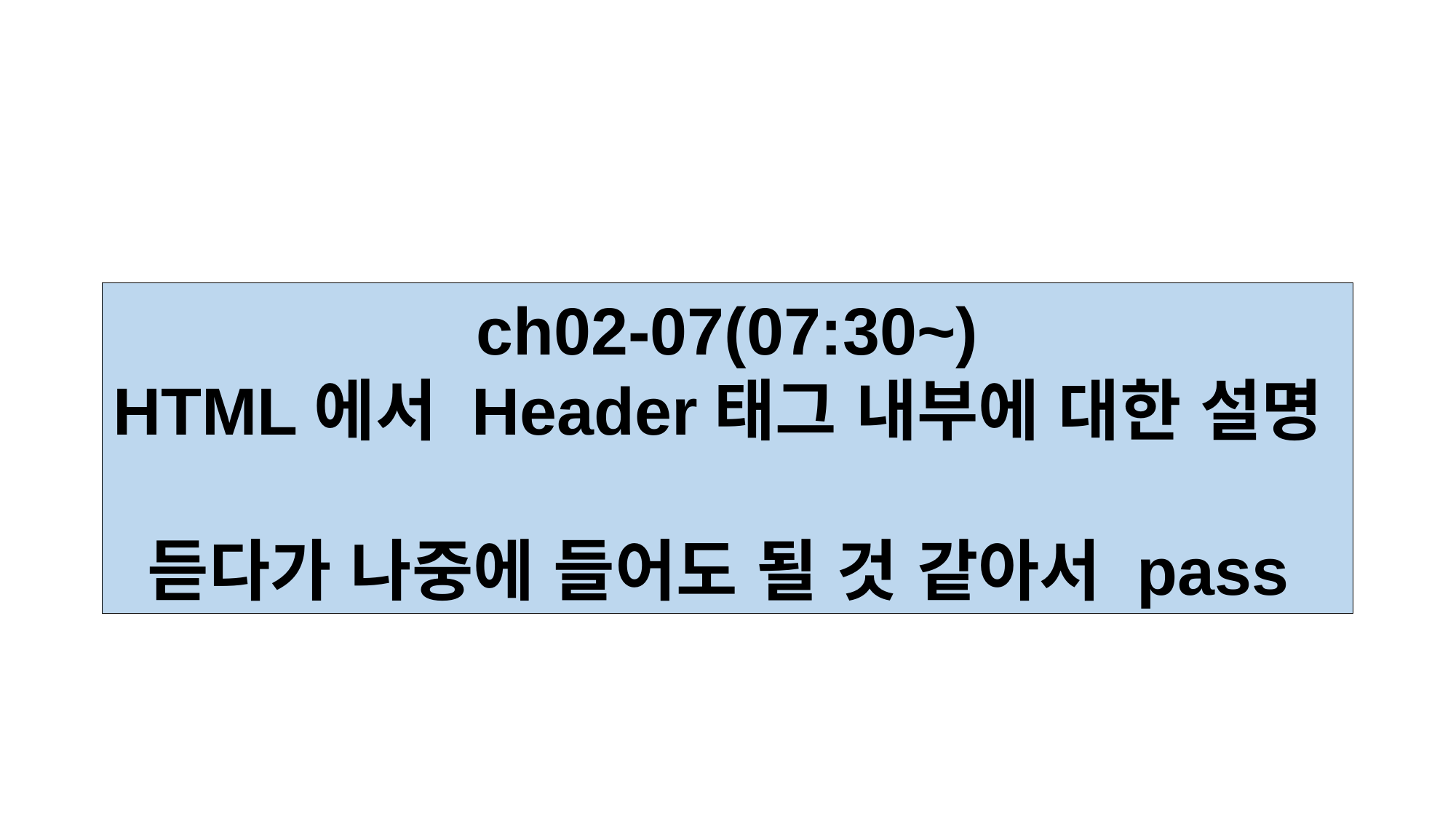

ch02-07(07:30~)
HTML에서 Header태그 내부에 대한 설명

듣다가 나중에 들어도 될 것 같아서 pass